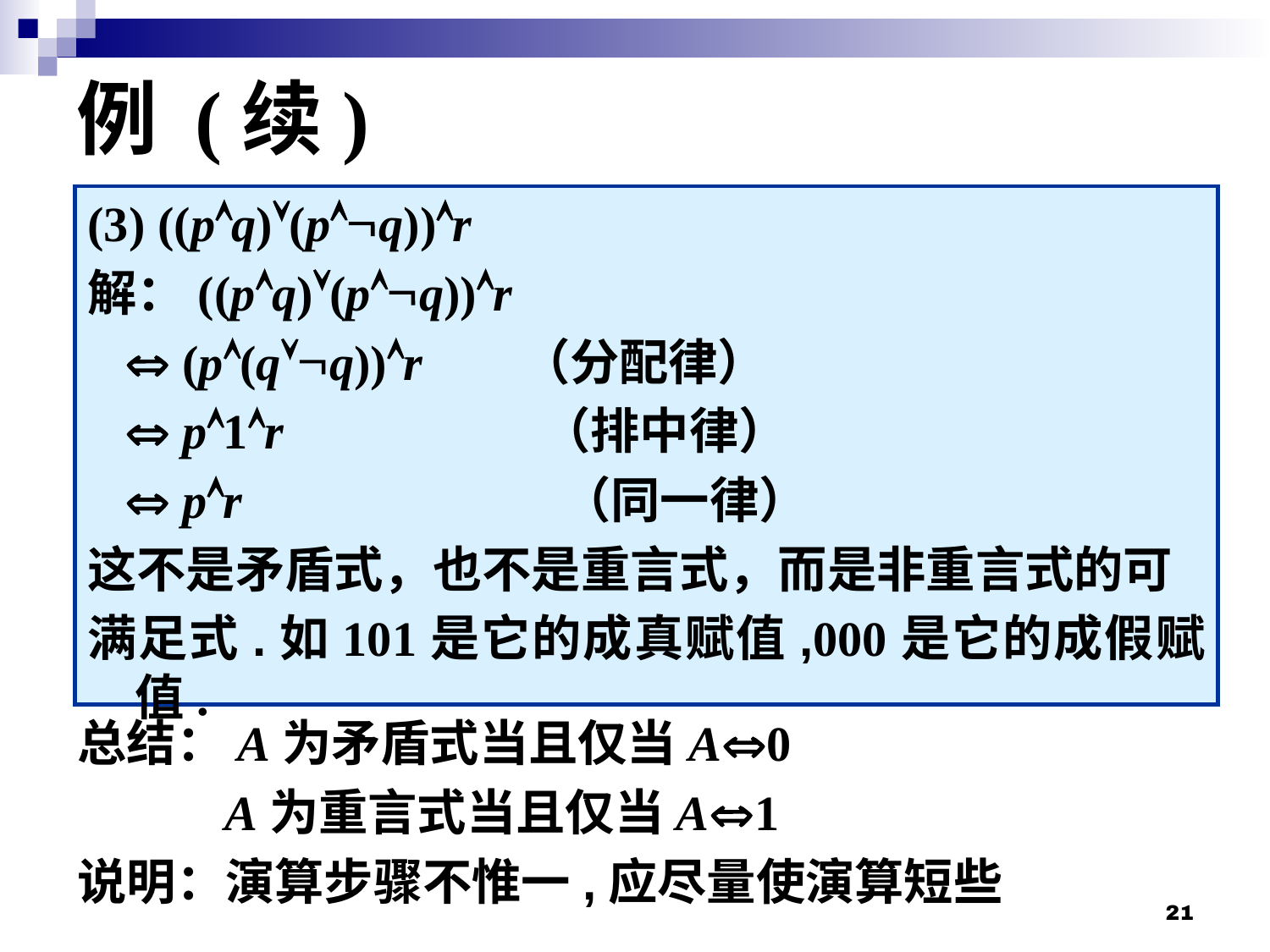

# 例 (续)
(3) ((p∧q)∨(p∧¬q))∧r
解：((p∧q)∨(p∧¬q))∧r
   ⇔ (p∧(q∨¬q))∧r       （分配律）
   ⇔ p∧1∧r                    （排中律）
   ⇔ p∧r                         （同一律）
这不是矛盾式，也不是重言式，而是非重言式的可
满足式.如101是它的成真赋值,000是它的成假赋值.
总结：A为矛盾式当且仅当A⇔0
            A为重言式当且仅当A⇔1
说明：演算步骤不惟一,应尽量使演算短些
21